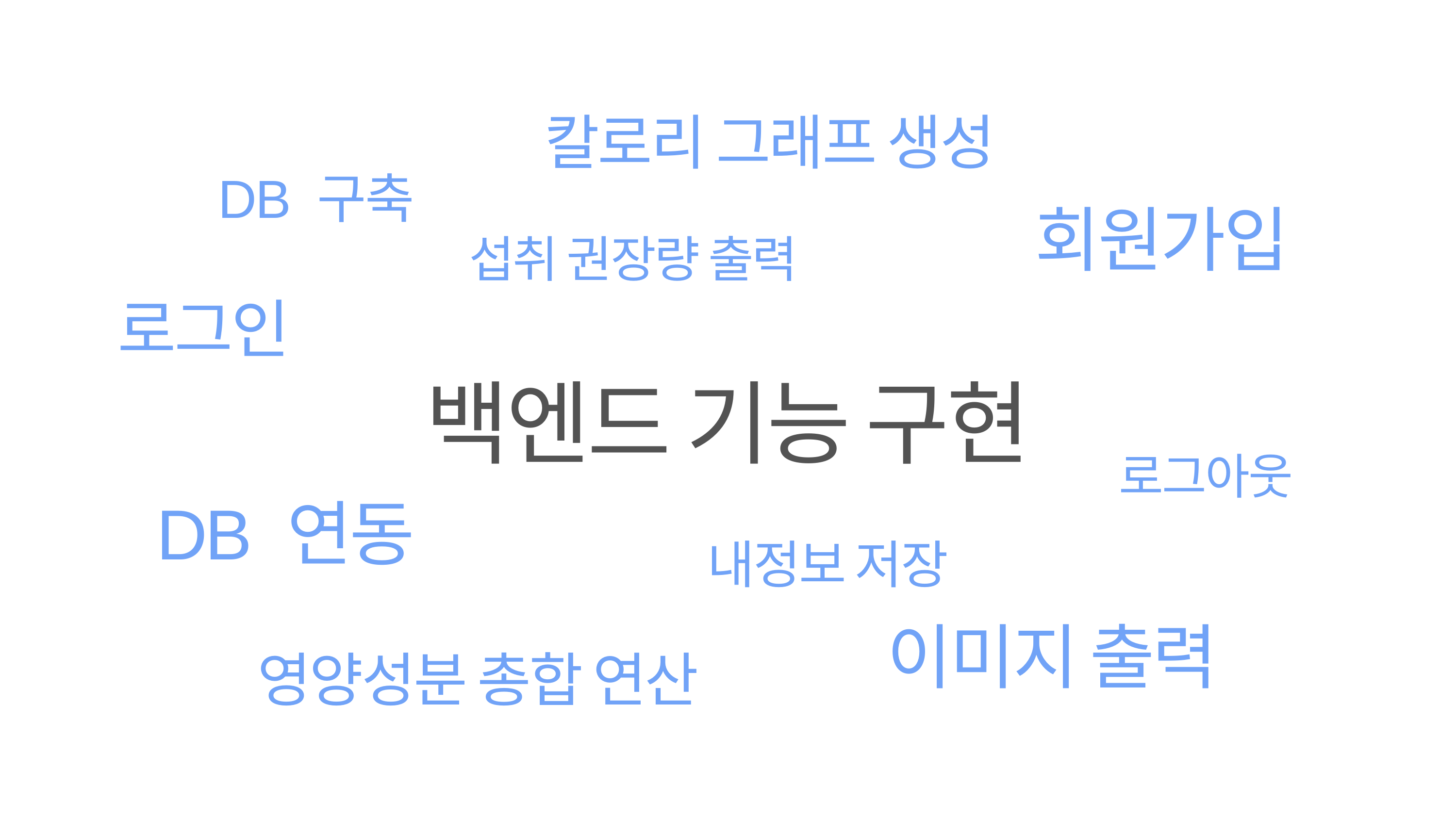

칼로리 그래프 생성
DB 구축
회원가입
섭취 권장량 출력
로그인
백엔드 기능 구현
로그아웃
DB 연동
내정보 저장
이미지 출력
영양성분 총합 연산